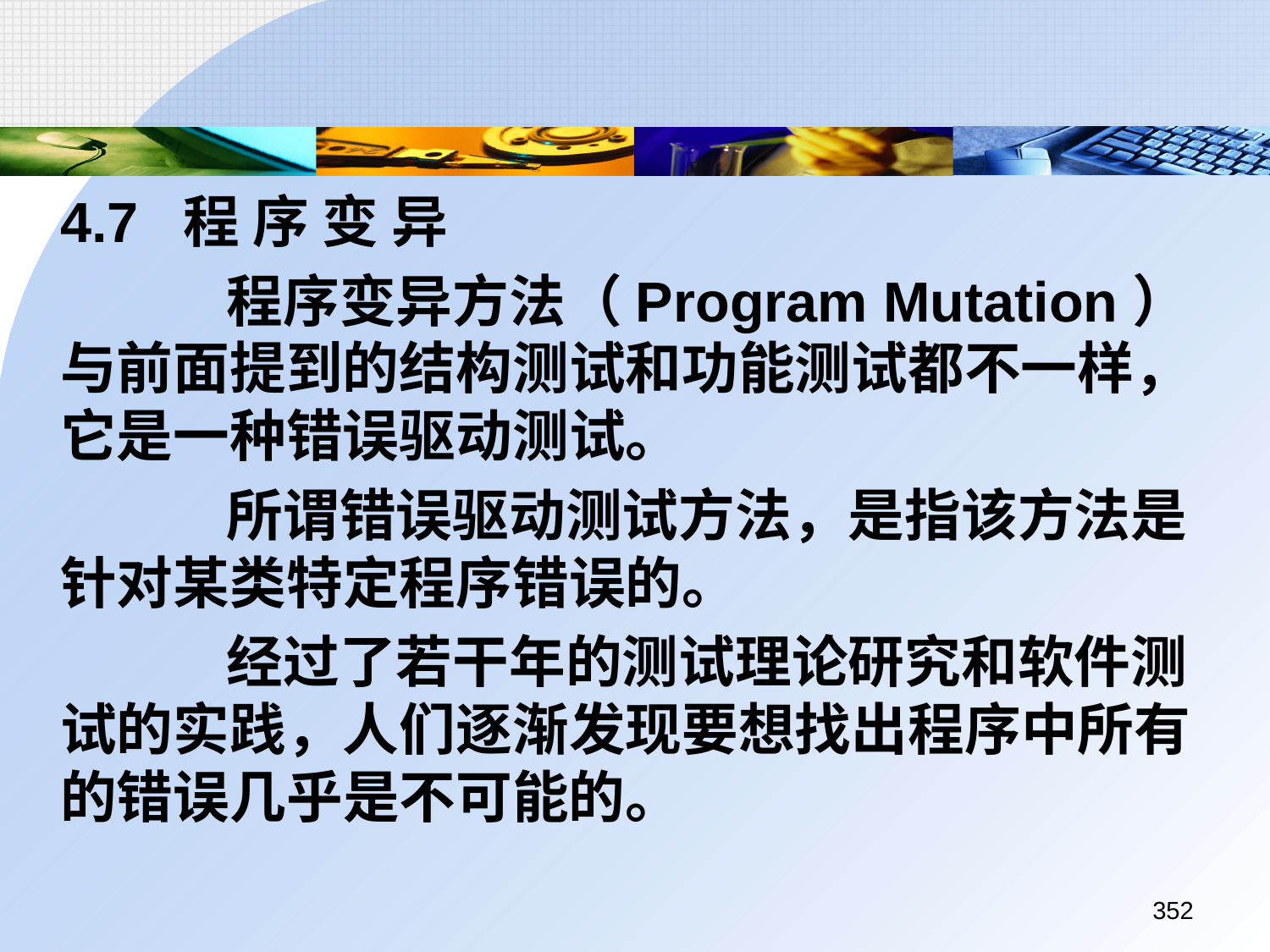

4.7  程 序 变 异
		  程序变异方法（Program Mutation）与前面提到的结构测试和功能测试都不一样，它是一种错误驱动测试。
		  所谓错误驱动测试方法，是指该方法是针对某类特定程序错误的。
		  经过了若干年的测试理论研究和软件测试的实践，人们逐渐发现要想找出程序中所有的错误几乎是不可能的。
352